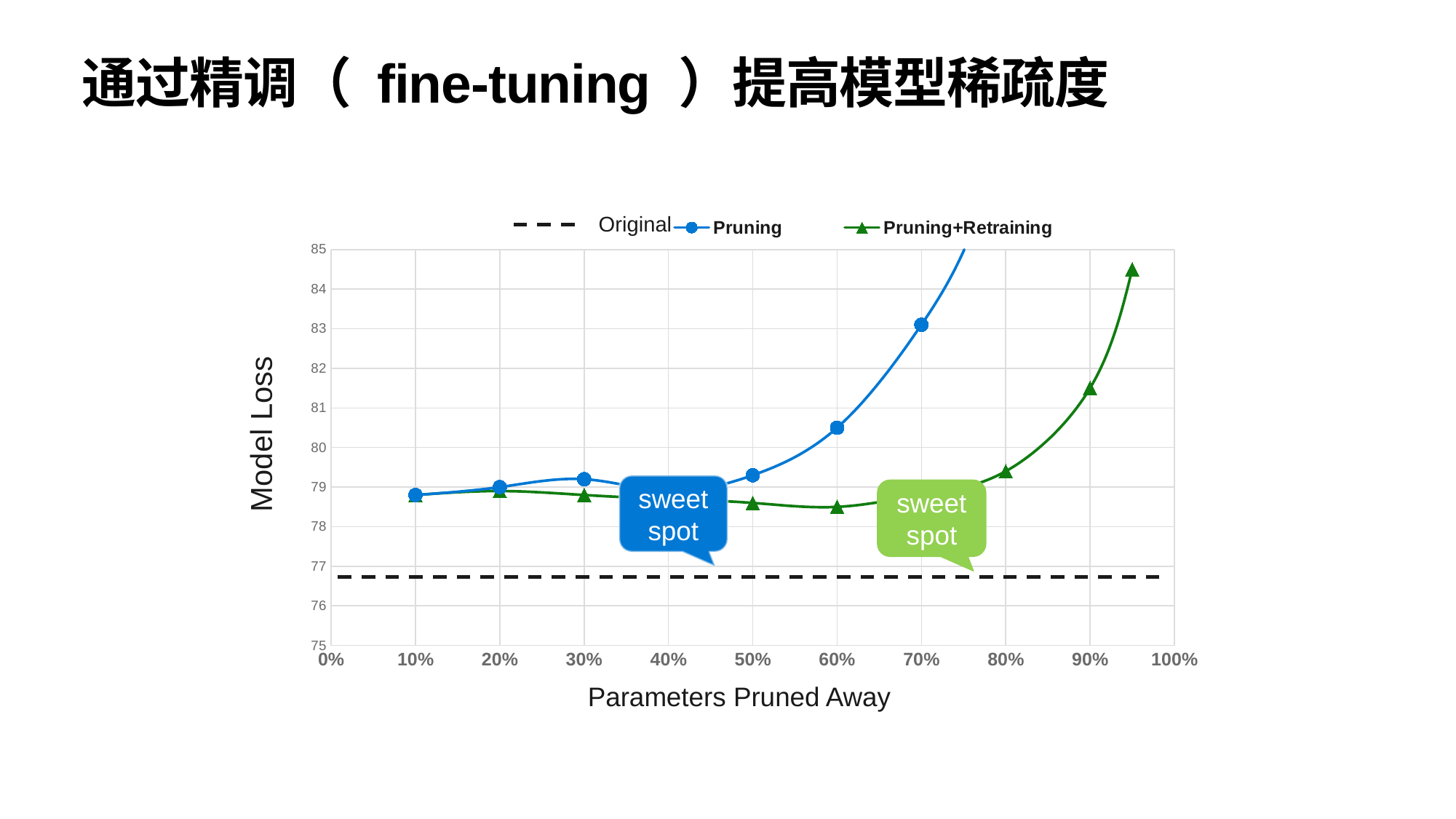

# 通过精调（ fine-tuning ）提高模型稀疏度

### Chart

| Category | Pruning | Pruning+Retraining |
|---|---|---|
Original
Model Loss
sweet
spot
Parameters Pruned Away

sweet
spot